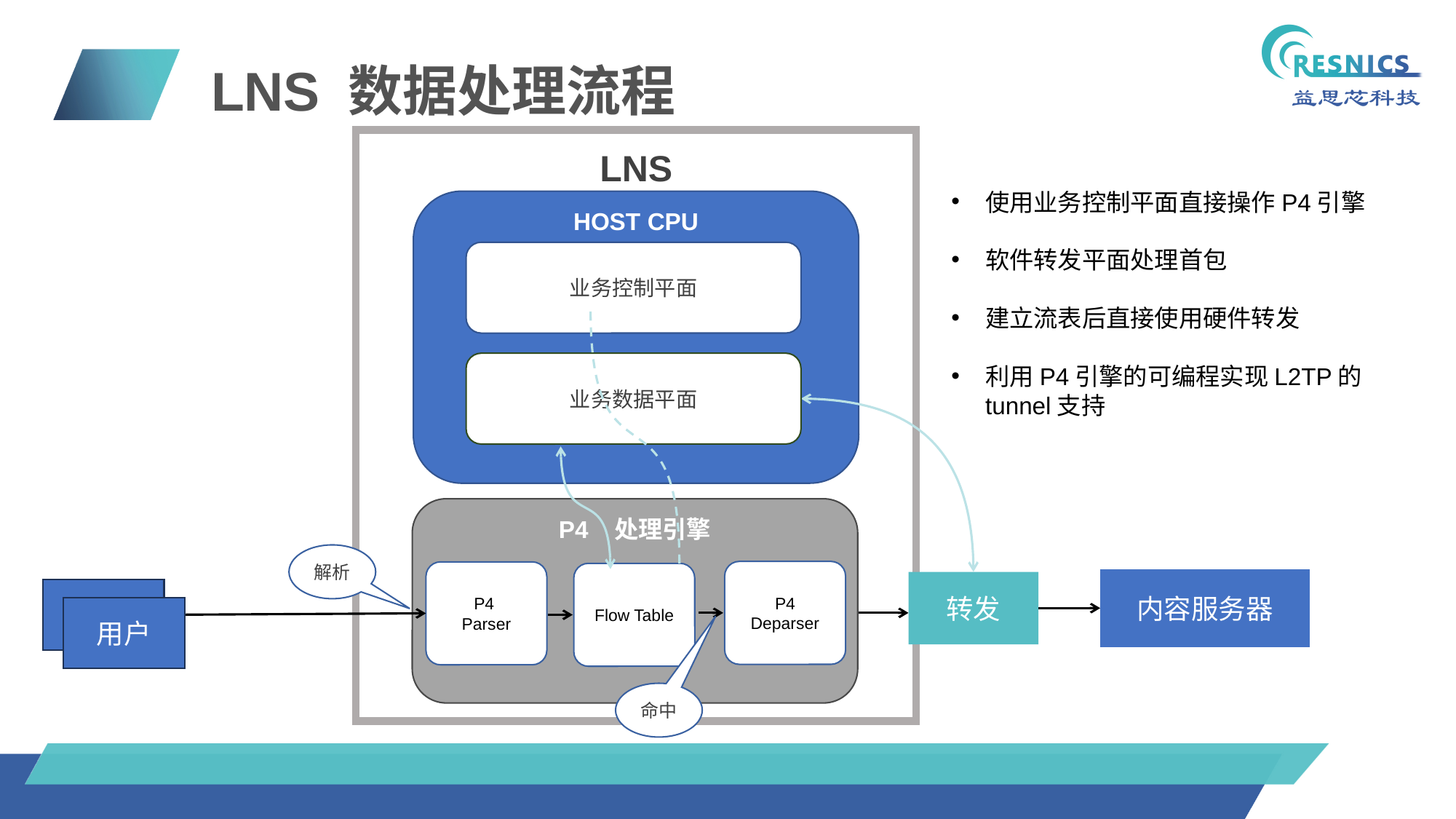

# LNS 数据处理流程
LNS

使用业务控制平面直接操作P4引擎

软件转发平面处理首包

建立流表后直接使用硬件转发

利用P4引擎的可编程实现L2TP的tunnel支持
HOST CPU

业务控制平面
业务数据平面
P4   处理引擎

解析
P4 Deparser
P4
Parser
Flow Table
内容服务器
转发
用户
用户
命中